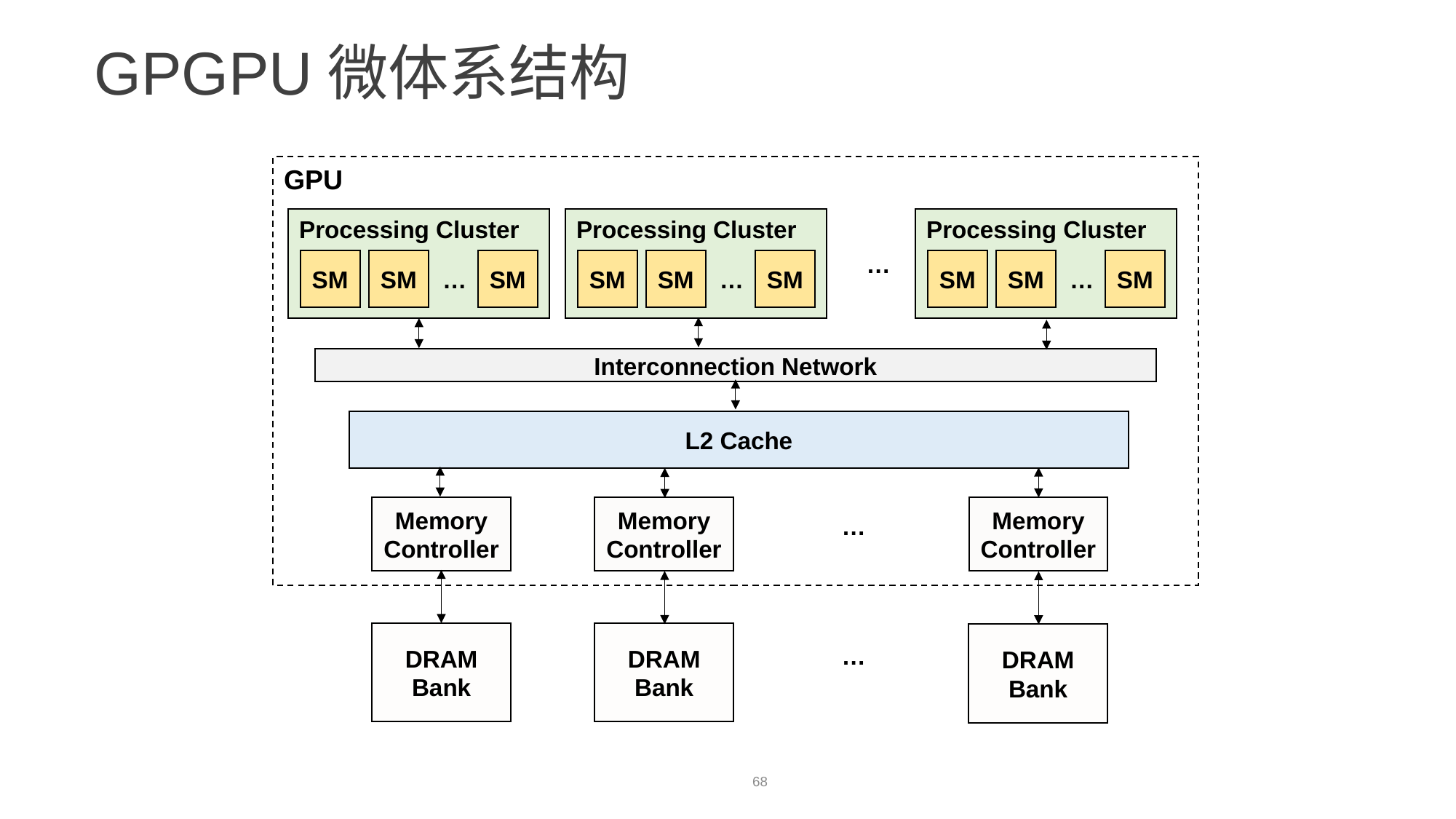

GPGPU微体系结构
GPU
Processing Cluster
SM
SM
SM
…
Processing Cluster
SM
SM
SM
…
Processing Cluster
SM
SM
SM
…
…
Interconnection Network
L2 Cache
Memory Controller
Memory Controller
Memory Controller
…
DRAM Bank
DRAM Bank
DRAM Bank
…
68